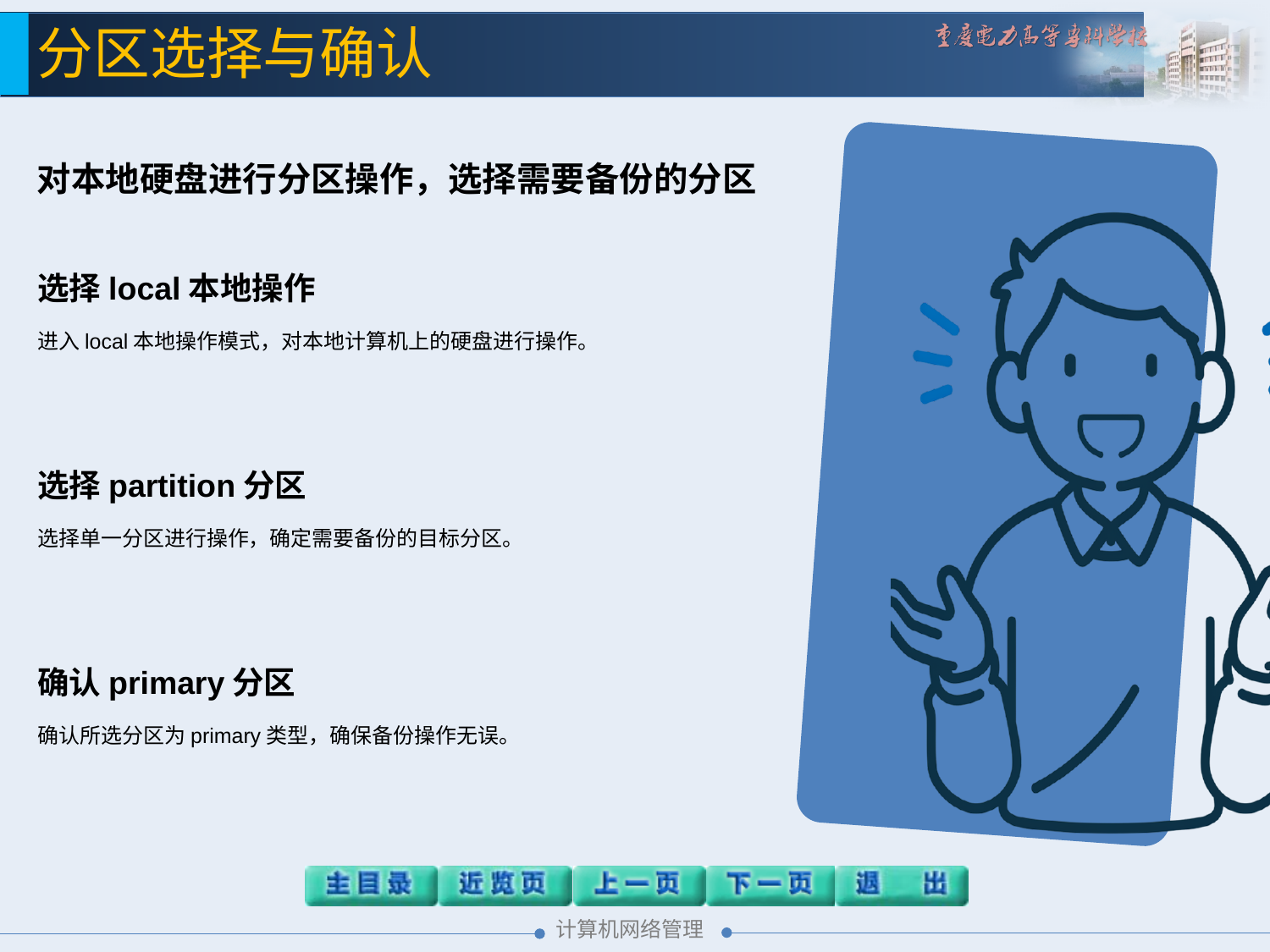

分区选择与确认
对本地硬盘进行分区操作，选择需要备份的分区

选择local本地操作
进入local本地操作模式，对本地计算机上的硬盘进行操作。
选择partition分区
选择单一分区进行操作，确定需要备份的目标分区。
确认primary分区
确认所选分区为primary类型，确保备份操作无误。